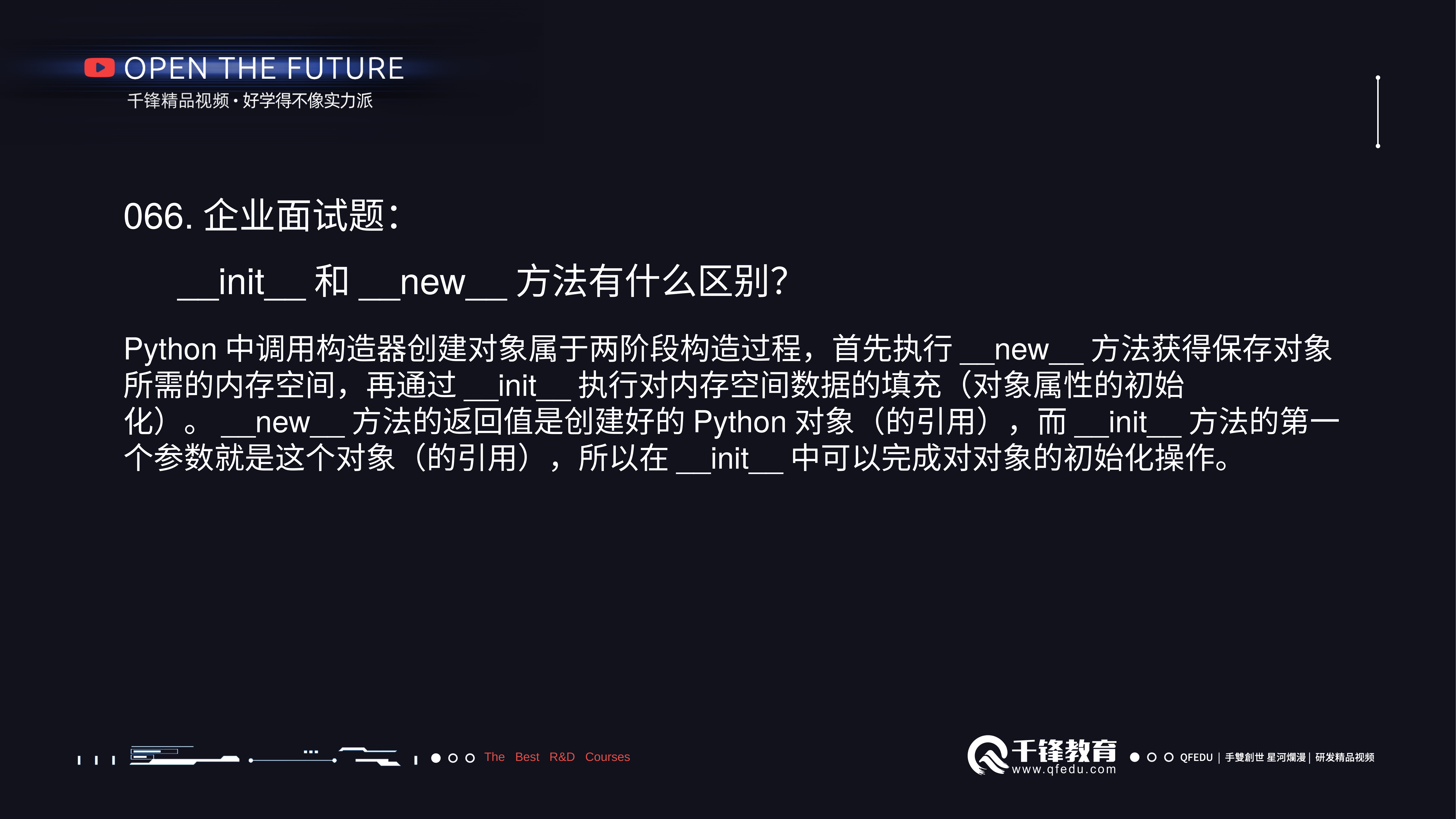

066.企业面试题：
__init__和__new__方法有什么区别？
Python中调用构造器创建对象属于两阶段构造过程，首先执行__new__方法获得保存对象所需的内存空间，再通过__init__执行对内存空间数据的填充（对象属性的初始化）。__new__方法的返回值是创建好的Python对象（的引用），而__init__方法的第一个参数就是这个对象（的引用），所以在__init__中可以完成对对象的初始化操作。